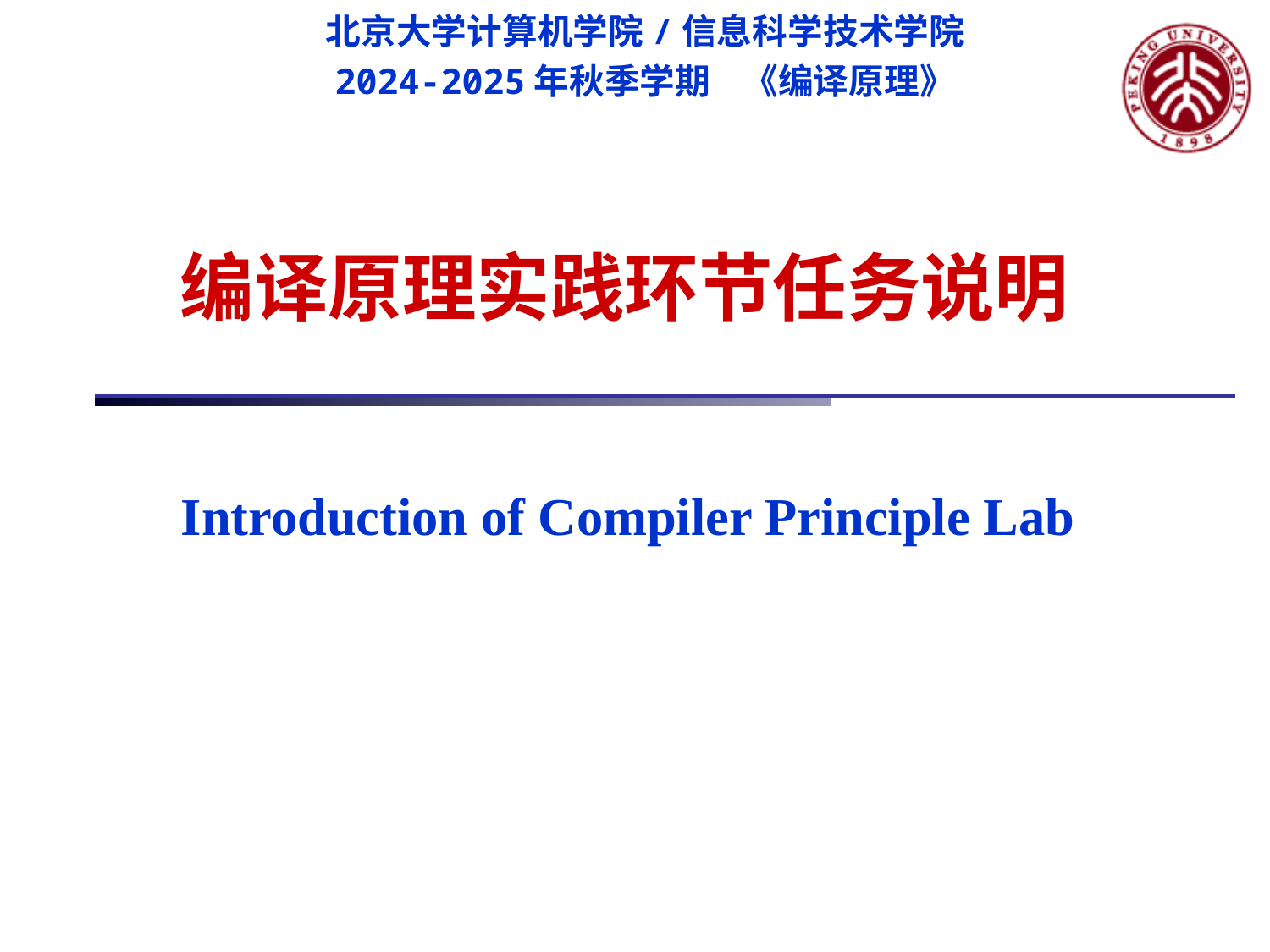

# 编译原理实践环节任务说明
Introduction of Compiler Principle Lab